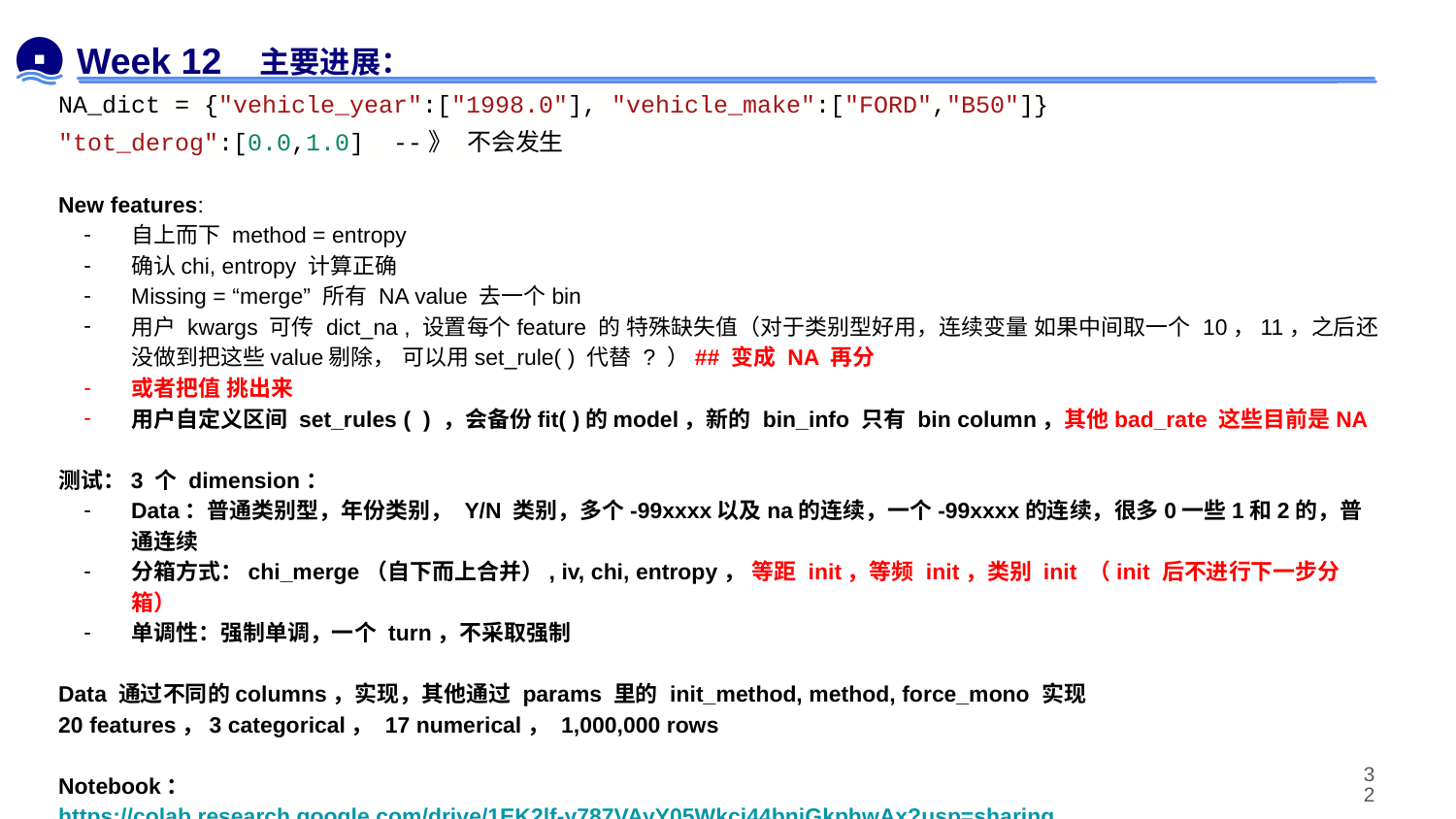

# Week 12
主要进展：

NA_dict = {"vehicle_year":["1998.0"], "vehicle_make":["FORD","B50"]}
"tot_derog":[0.0,1.0]  --》 不会发生

New features:
自上而下 method = entropy
确认chi, entropy 计算正确
Missing = “merge” 所有 NA value 去一个bin
用户 kwargs 可传 dict_na , 设置每个feature 的 特殊缺失值（对于类别型好用，连续变量 如果中间取一个 10，11，之后还没做到把这些value剔除， 可以用set_rule( ) 代替 ? ）## 变成 NA 再分
或者把值 挑出来
用户自定义区间 set_rules (  ) ，会备份fit( )的model，新的 bin_info 只有 bin column，其他bad_rate 这些目前是NA

测试：3 个 dimension：
Data：普通类别型，年份类别， Y/N 类别，多个-99xxxx以及na的连续，一个-99xxxx的连续，很多0一些1和2的，普通连续
分箱方式：chi_merge（自下而上合并）, iv, chi, entropy， 等距 init，等频 init，类别 init （init 后不进行下一步分箱）
单调性：强制单调，一个 turn，不采取强制

Data 通过不同的columns，实现，其他通过 params 里的 init_method, method, force_mono 实现
20 features，3 categorical， 17 numerical， 1,000,000 rows

Notebook：
https://colab.research.google.com/drive/1EK2lf-y787VAyY05Wkci44bniGkphwAx?usp=sharing

output一览表格：
https://drive.google.com/file/d/1bkhSBRX5pXdeyWx3DsuHdck4zap09At5/view?usp=sharing

32